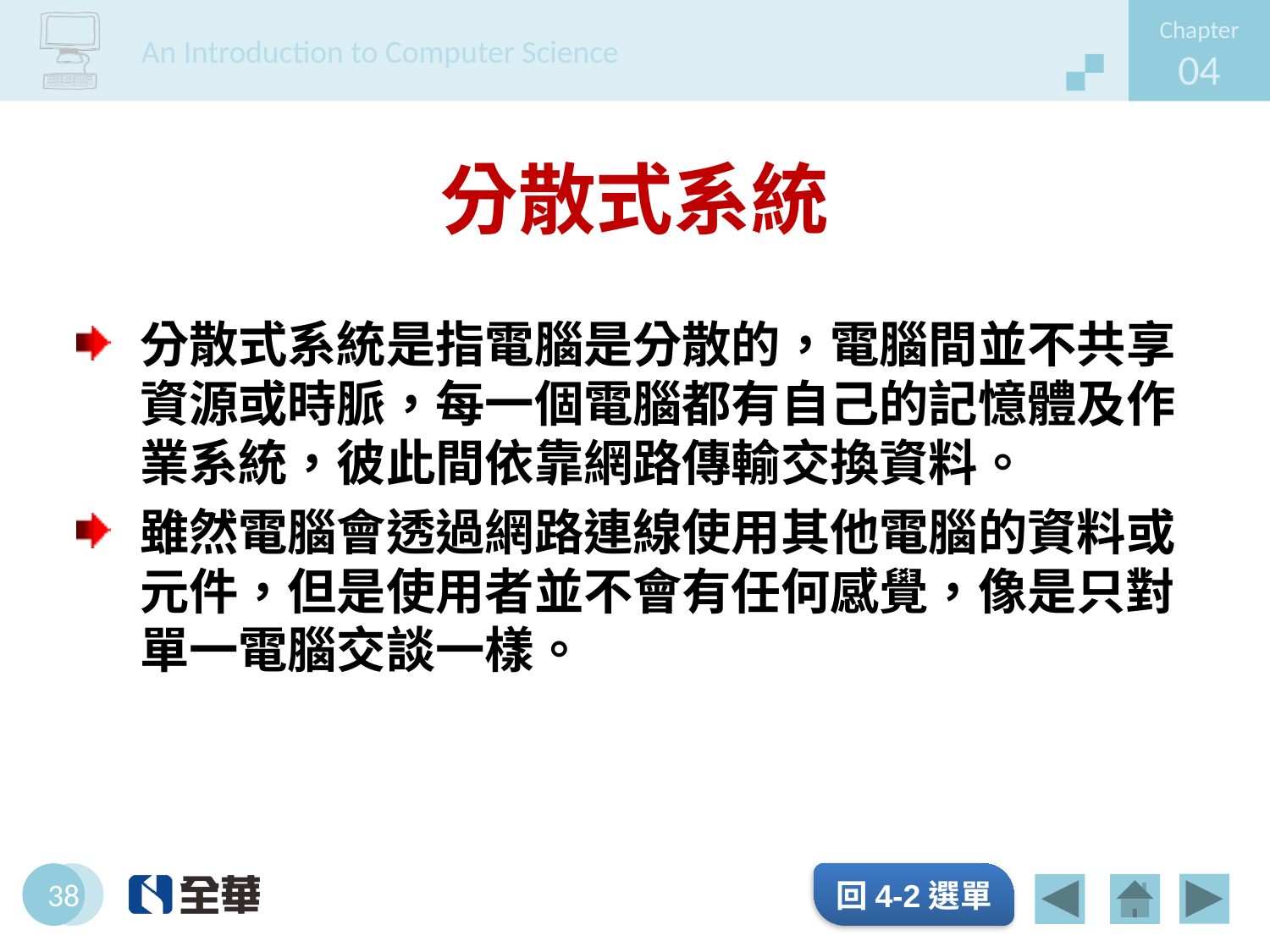

# 分散式系統
分散式系統是指電腦是分散的，電腦間並不共享資源或時脈，每一個電腦都有自己的記憶體及作業系統，彼此間依靠網路傳輸交換資料。
雖然電腦會透過網路連線使用其他電腦的資料或元件，但是使用者並不會有任何感覺，像是只對單一電腦交談一樣。
回4-2選單